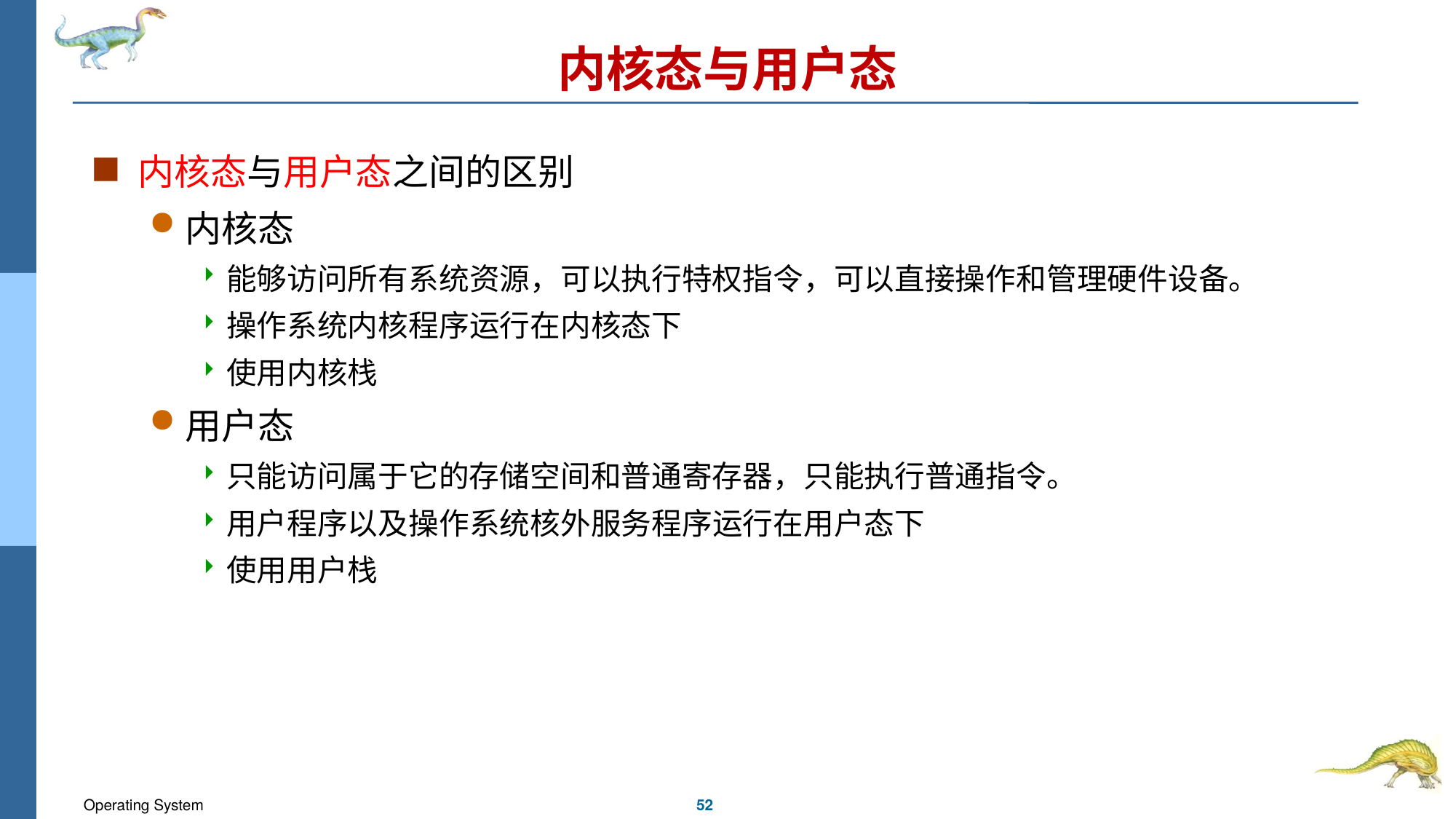

# 内核态与用户态
内核态与用户态之间的区别
内核态
能够访问所有系统资源，可以执行特权指令，可以直接操作和管理硬件设备。
操作系统内核程序运行在内核态下
使用内核栈
用户态
只能访问属于它的存储空间和普通寄存器，只能执行普通指令。
用户程序以及操作系统核外服务程序运行在用户态下
使用用户栈